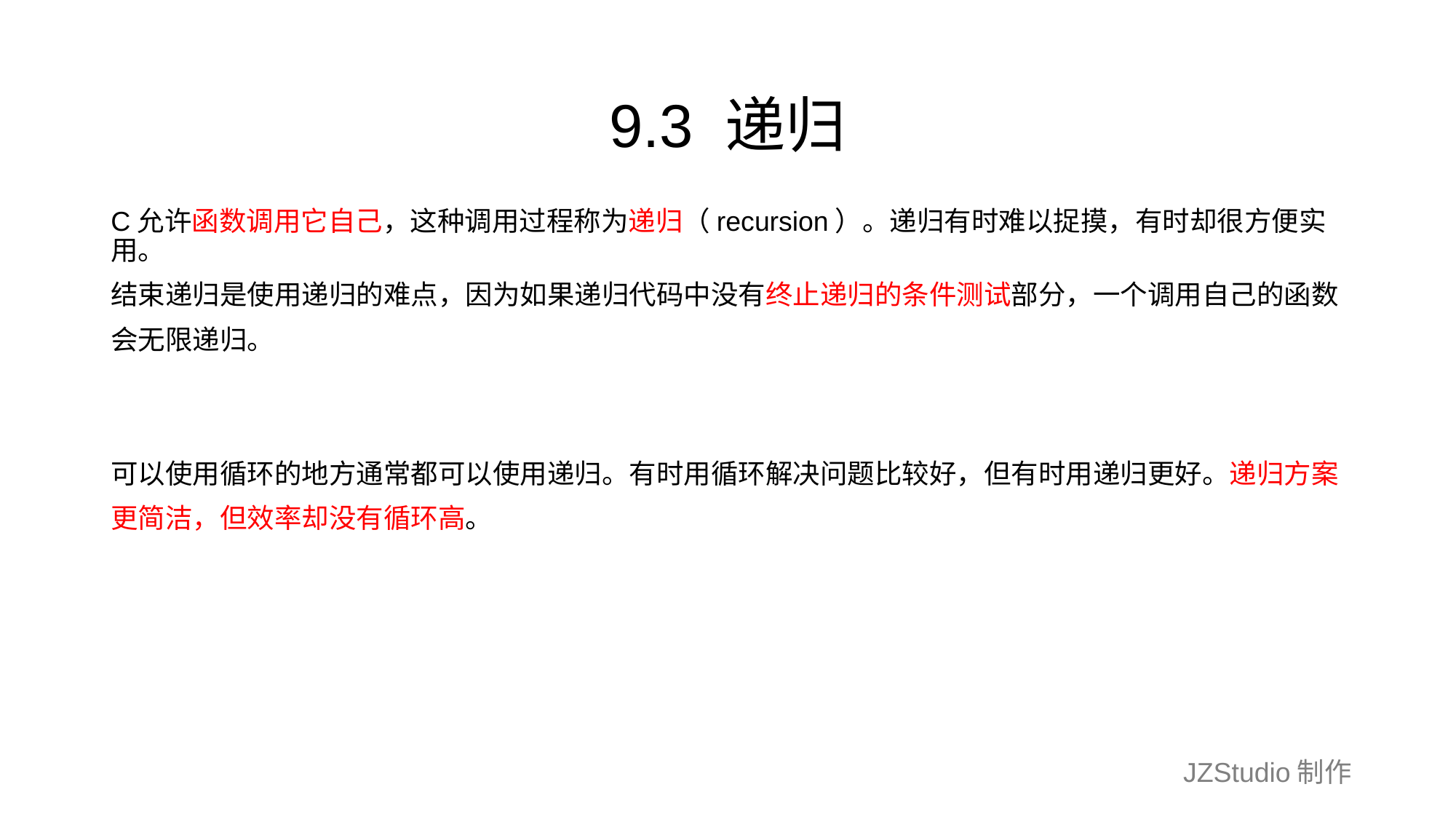

# 9.3 递归
C允许函数调用它自己，这种调用过程称为递归（recursion）。递归有时难以捉摸，有时却很方便实用。
结束递归是使用递归的难点，因为如果递归代码中没有终止递归的条件测试部分，一个调用自己的函数
会无限递归。

可以使用循环的地方通常都可以使用递归。有时用循环解决问题比较好，但有时用递归更好。递归方案
更简洁，但效率却没有循环高。